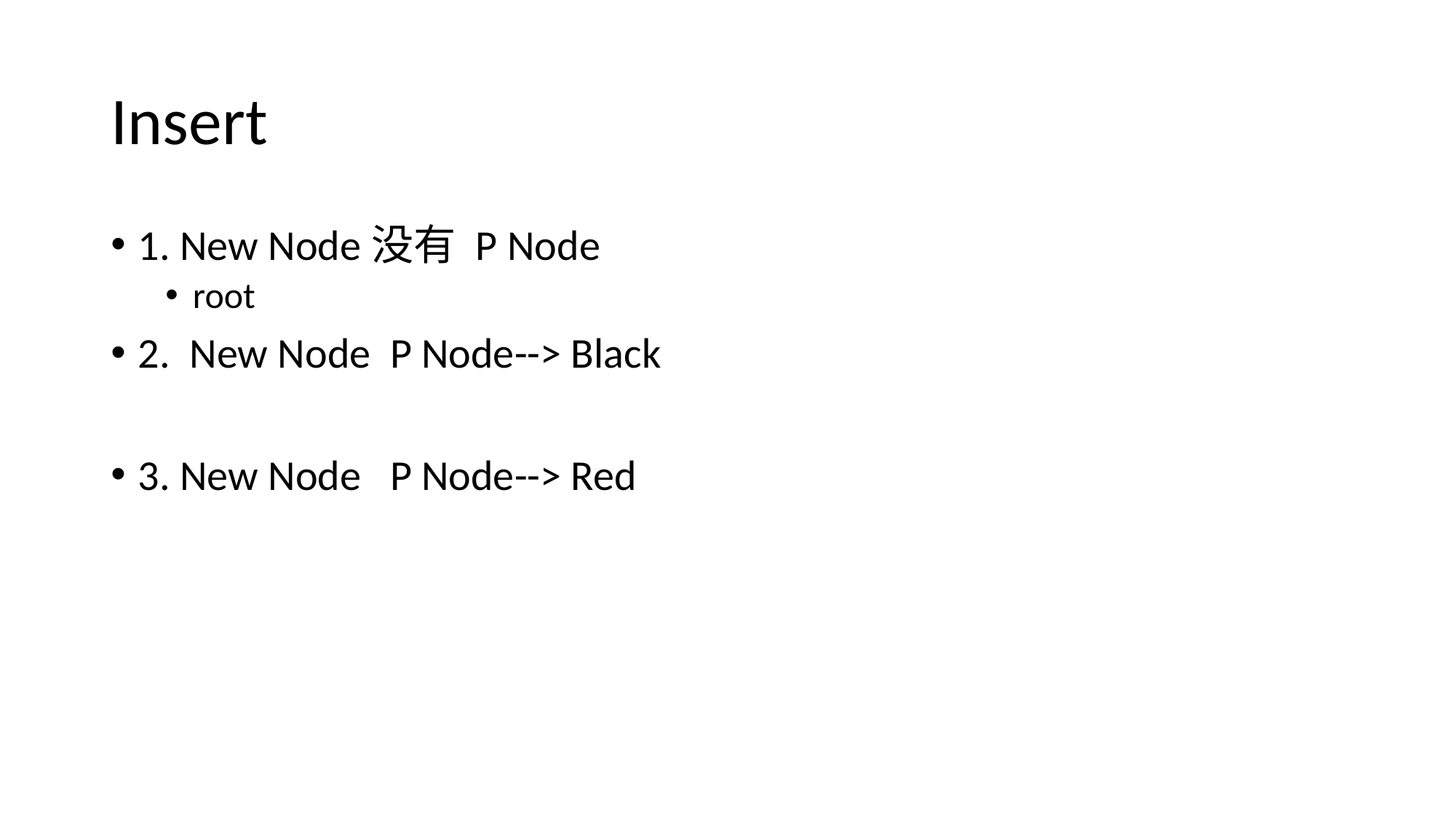

# Insert
1. New Node没有 P Node
root
2.  New Node  P Node--> Black

3. New Node   P Node--> Red